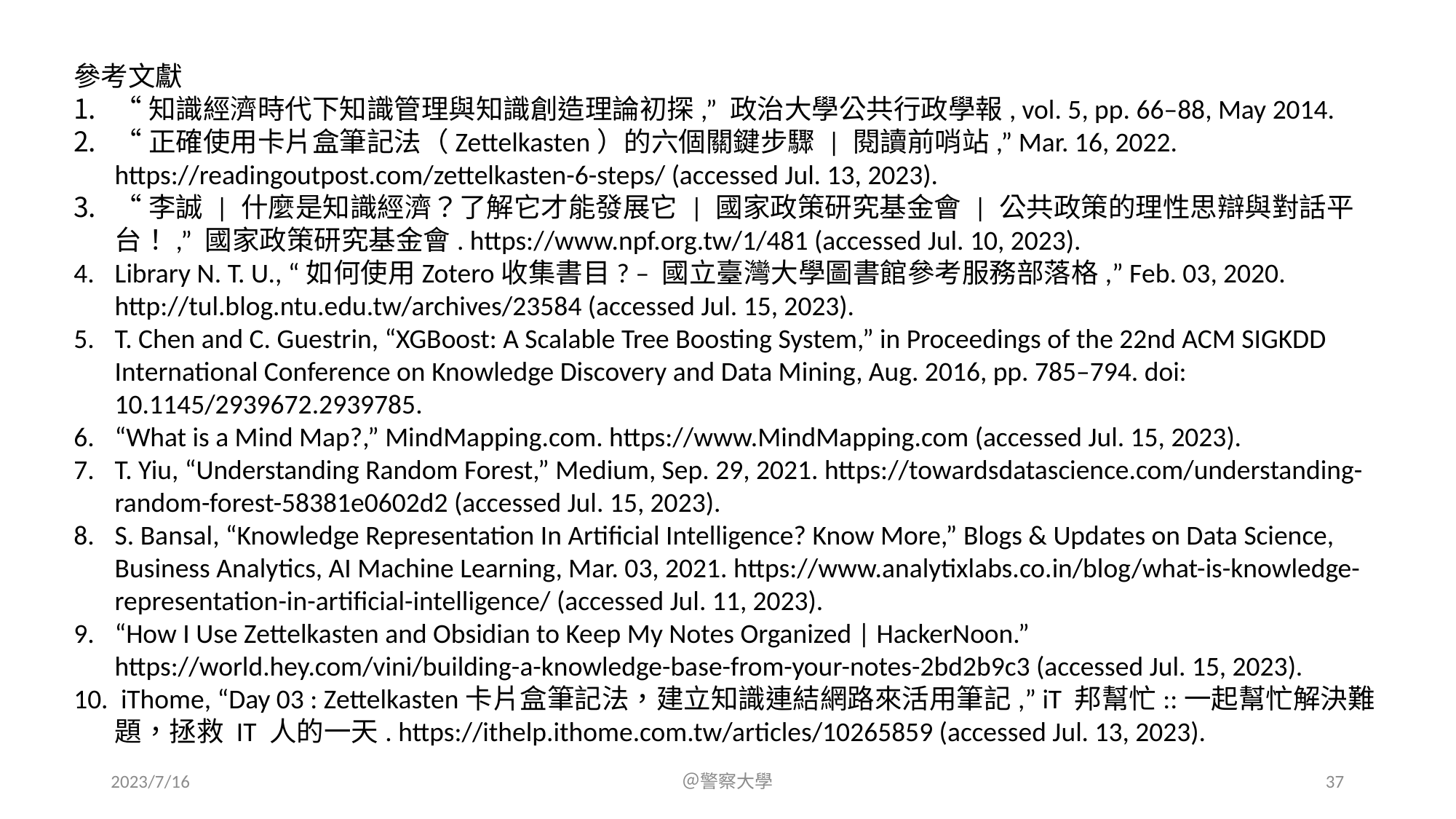

參考文獻
“知識經濟時代下知識管理與知識創造理論初探,” 政治大學公共行政學報, vol. 5, pp. 66–88, May 2014.
“正確使用卡片盒筆記法（Zettelkasten）的六個關鍵步驟 | 閱讀前哨站,” Mar. 16, 2022. https://readingoutpost.com/zettelkasten-6-steps/ (accessed Jul. 13, 2023).
“李誠 | 什麼是知識經濟？了解它才能發展它 | 國家政策研究基金會 | 公共政策的理性思辯與對話平台！,” 國家政策研究基金會. https://www.npf.org.tw/1/481 (accessed Jul. 10, 2023).
Library N. T. U., “如何使用Zotero收集書目? – 國立臺灣大學圖書館參考服務部落格,” Feb. 03, 2020. http://tul.blog.ntu.edu.tw/archives/23584 (accessed Jul. 15, 2023).
T. Chen and C. Guestrin, “XGBoost: A Scalable Tree Boosting System,” in Proceedings of the 22nd ACM SIGKDD International Conference on Knowledge Discovery and Data Mining, Aug. 2016, pp. 785–794. doi: 10.1145/2939672.2939785.
“What is a Mind Map?,” MindMapping.com. https://www.MindMapping.com (accessed Jul. 15, 2023).
T. Yiu, “Understanding Random Forest,” Medium, Sep. 29, 2021. https://towardsdatascience.com/understanding-random-forest-58381e0602d2 (accessed Jul. 15, 2023).
S. Bansal, “Knowledge Representation In Artificial Intelligence? Know More,” Blogs & Updates on Data Science, Business Analytics, AI Machine Learning, Mar. 03, 2021. https://www.analytixlabs.co.in/blog/what-is-knowledge-representation-in-artificial-intelligence/ (accessed Jul. 11, 2023).
“How I Use Zettelkasten and Obsidian to Keep My Notes Organized | HackerNoon.” https://world.hey.com/vini/building-a-knowledge-base-from-your-notes-2bd2b9c3 (accessed Jul. 15, 2023).
 iThome, “Day 03 : Zettelkasten卡片盒筆記法，建立知識連結網路來活用筆記,” iT 邦幫忙::一起幫忙解決難題，拯救 IT 人的一天. https://ithelp.ithome.com.tw/articles/10265859 (accessed Jul. 13, 2023).
2023/7/16
＠警察大學
37